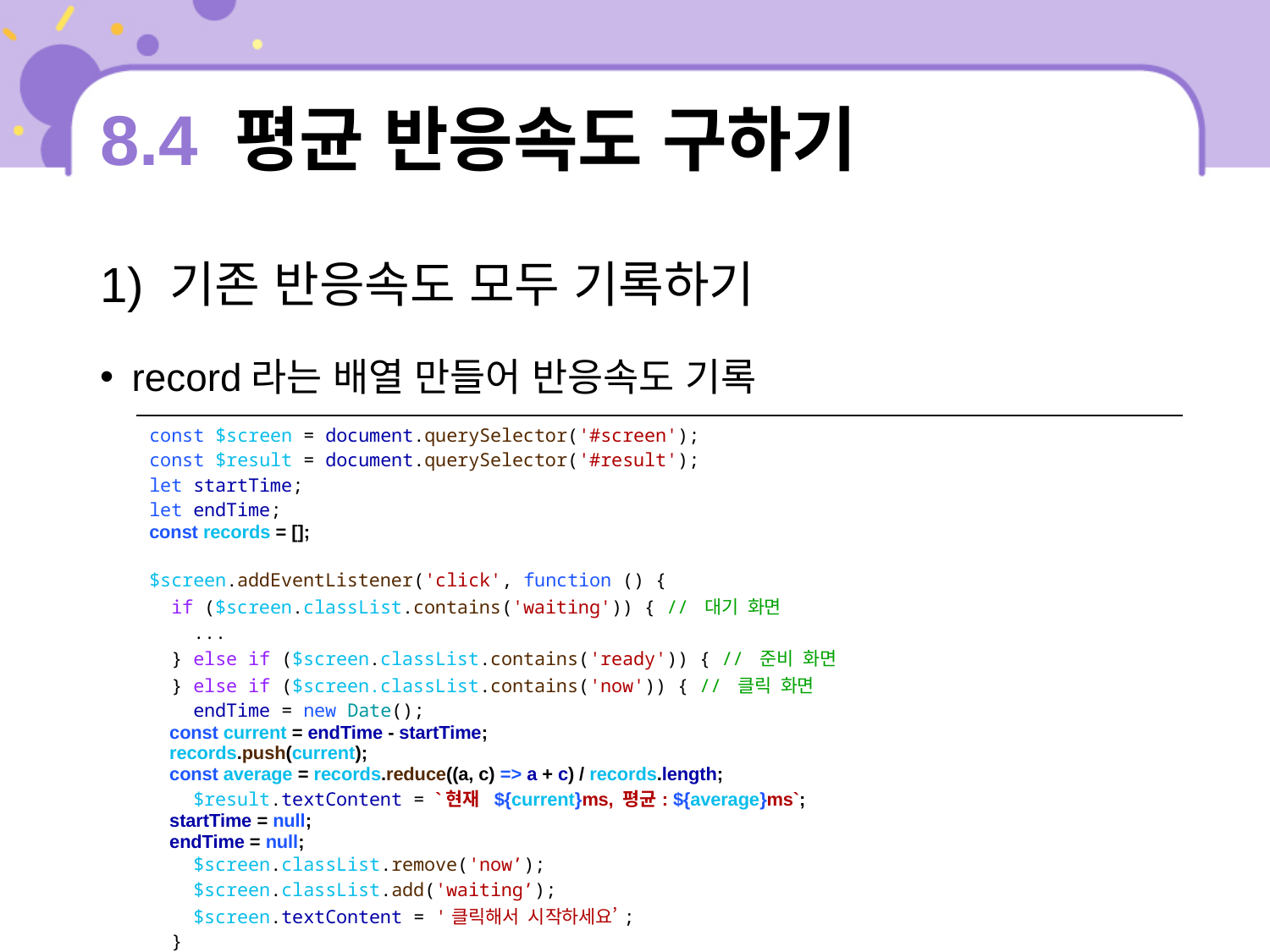

# 8.4 평균 반응속도 구하기
1) 기존 반응속도 모두 기록하기
record라는 배열 만들어 반응속도 기록
| const $screen = document.querySelector('#screen'); const $result = document.querySelector('#result'); let startTime; let endTime; const records = []; $screen.addEventListener('click', function () { if ($screen.classList.contains('waiting')) { // 대기 화면 ... } else if ($screen.classList.contains('ready')) { // 준비 화면 } else if ($screen.classList.contains('now')) { // 클릭 화면 endTime = new Date(); const current = endTime - startTime; records.push(current); const average = records.reduce((a, c) => a + c) / records.length; $result.textContent = `현재 ${current}ms, 평균: ${average}ms`; startTime = null; endTime = null; $screen.classList.remove('now’); $screen.classList.add('waiting’); $screen.textContent = '클릭해서 시작하세요’; } }); |
| --- |